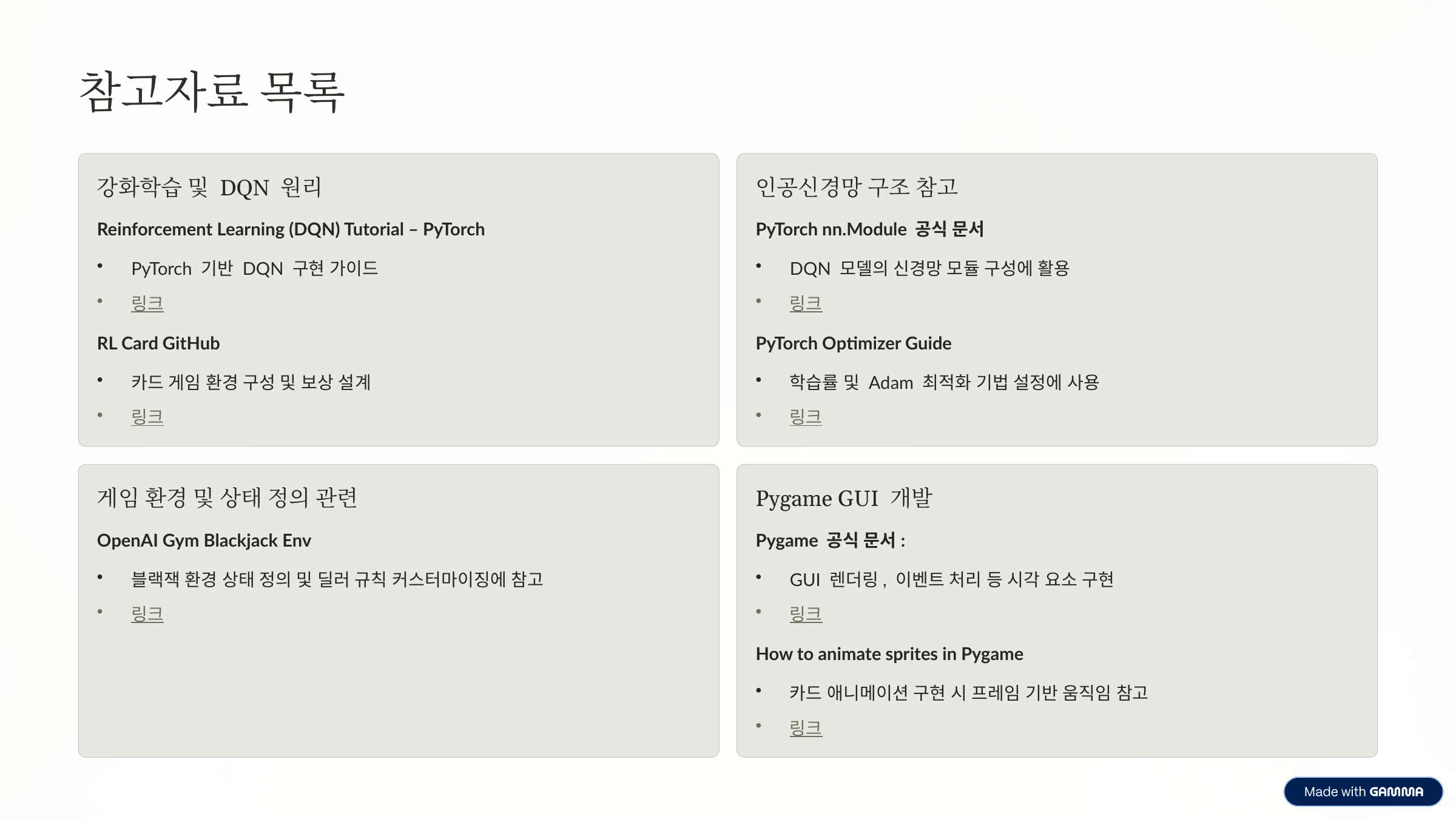

참고자료 목록

강화학습 및 DQN 원리
인공신경망 구조 참고
Reinforcement Learning (DQN) Tutorial – PyTorch
PyTorch nn.Module 공식 문서
PyTorch 기반 DQN 구현 가이드
DQN 모델의 신경망 모듈 구성에 활용
링크
링크
RL Card GitHub
PyTorch Optimizer Guide
카드 게임 환경 구성 및 보상 설계
학습률 및 Adam 최적화 기법 설정에 사용
링크
링크

게임 환경 및 상태 정의 관련
Pygame GUI 개발
OpenAI Gym Blackjack Env
Pygame 공식 문서:
블랙잭 환경 상태 정의 및 딜러 규칙 커스터마이징에 참고
GUI 렌더링, 이벤트 처리 등 시각 요소 구현
링크
링크
How to animate sprites in Pygame
카드 애니메이션 구현 시 프레임 기반 움직임 참고
링크